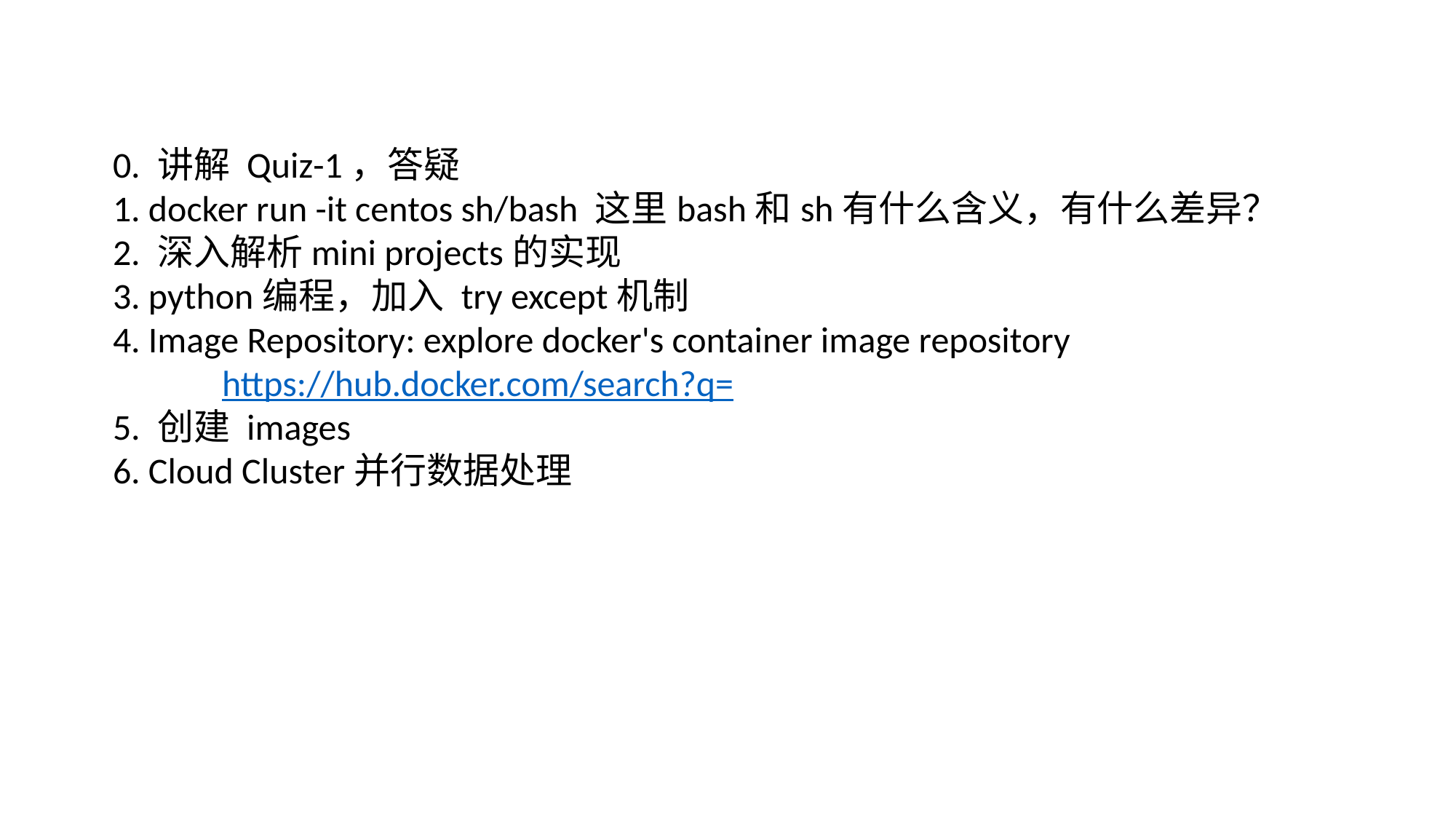

0. 讲解 Quiz-1，答疑
1. docker run -it centos sh/bash 这里bash和sh有什么含义，有什么差异？
2. 深入解析mini projects的实现
3. python编程，加入 try except机制
4. Image Repository: explore docker's container image repository
	https://hub.docker.com/search?q=
5. 创建 images
6. Cloud Cluster并行数据处理